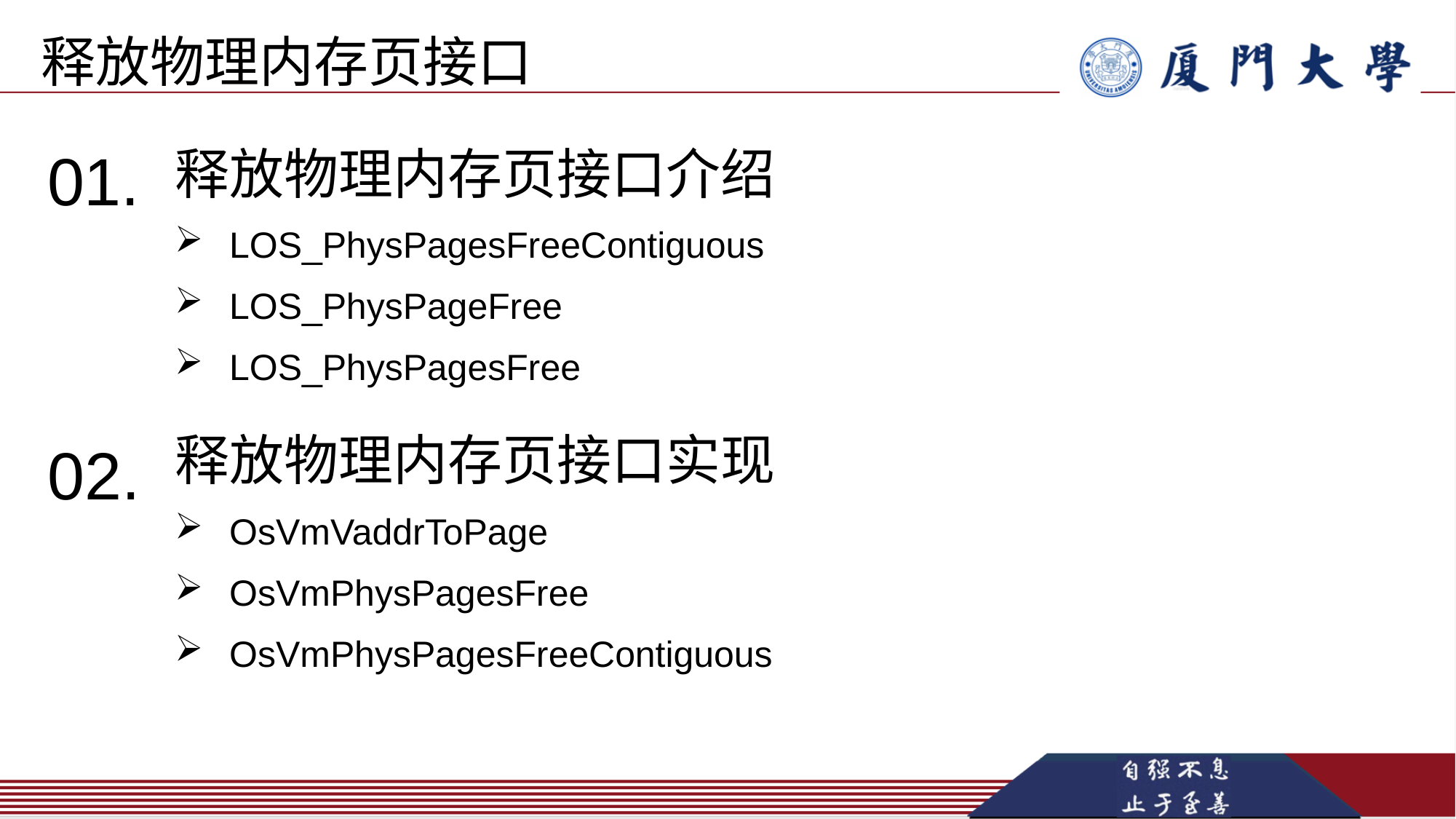

释放物理内存页接口
02.
01.
释放物理内存页接口介绍
LOS_PhysPagesFreeContiguous
LOS_PhysPageFree
LOS_PhysPagesFree
释放物理内存页接口实现
OsVmVaddrToPage
OsVmPhysPagesFree
OsVmPhysPagesFreeContiguous
02.
e7d195523061f1c0600ade85ab8d19863d296bbd6d3c8047FB0A4867354E4F1E3A7DEAE3C4C4B5C9777EC9E9D7F78045DB0296A4194571101A21F67FC7D6C39966CE50B69116E2EE84E571E25F3C0CCE91421B3965B467F72712B41AFD74884147A5392AB79D34B98C832A814E638D08021984EC9E3178CCB5860D1BF9EC7CF1F6C0D58C5D7A46BC